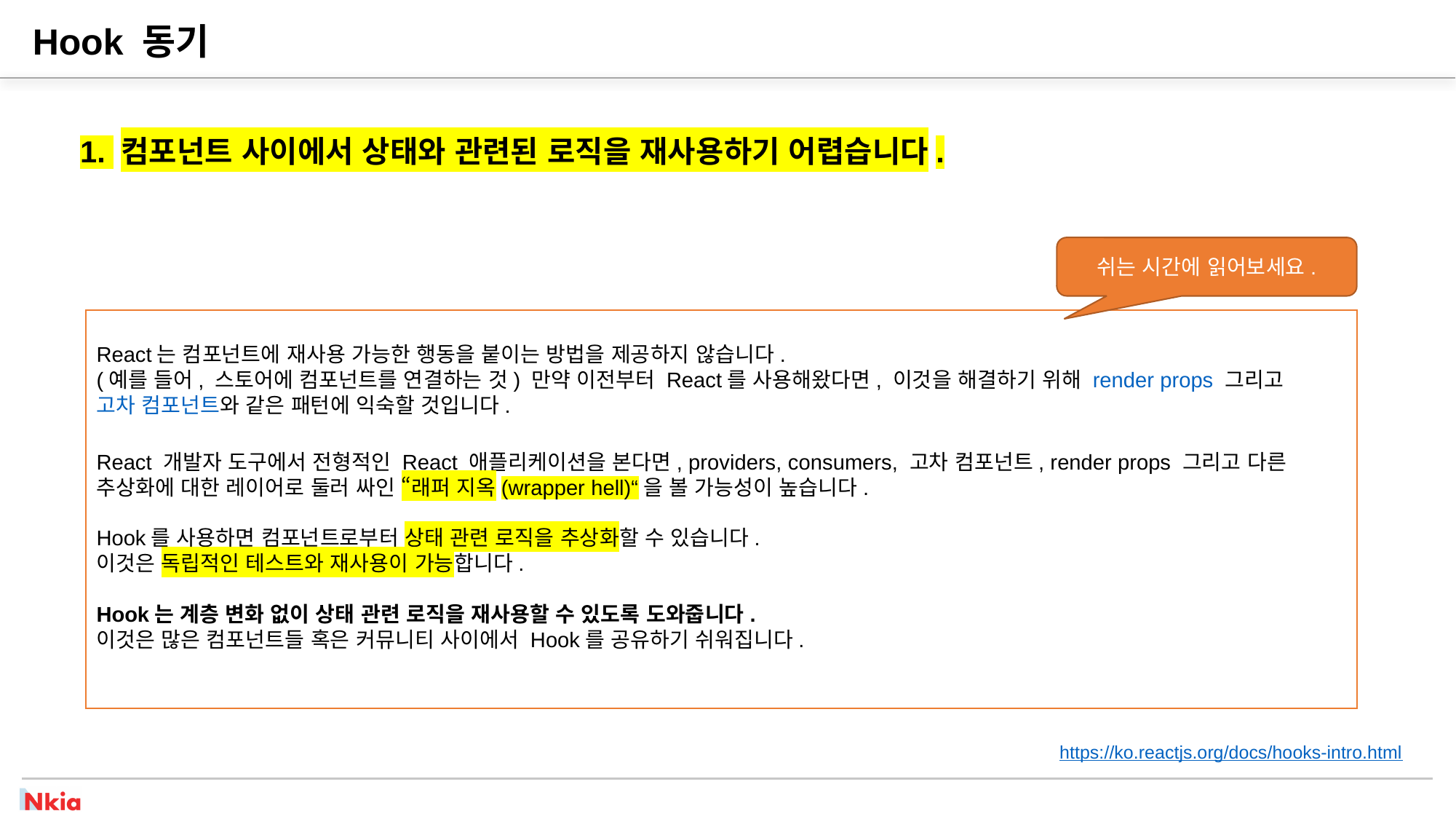

# Hook 동기
1. 컴포넌트 사이에서 상태와 관련된 로직을 재사용하기 어렵습니다.
쉬는 시간에 읽어보세요.

React는 컴포넌트에 재사용 가능한 행동을 붙이는 방법을 제공하지 않습니다.
(예를 들어, 스토어에 컴포넌트를 연결하는 것) 만약 이전부터 React를 사용해왔다면, 이것을 해결하기 위해 render props 그리고 고차 컴포넌트와 같은 패턴에 익숙할 것입니다.

React 개발자 도구에서 전형적인 React 애플리케이션을 본다면, providers, consumers, 고차 컴포넌트, render props 그리고 다른 추상화에 대한 레이어로 둘러 싸인 “래퍼 지옥(wrapper hell)“을 볼 가능성이 높습니다.

Hook를 사용하면 컴포넌트로부터 상태 관련 로직을 추상화할 수 있습니다.
이것은 독립적인 테스트와 재사용이 가능합니다.

Hook는 계층 변화 없이 상태 관련 로직을 재사용할 수 있도록 도와줍니다.
이것은 많은 컴포넌트들 혹은 커뮤니티 사이에서 Hook를 공유하기 쉬워집니다.

https://ko.reactjs.org/docs/hooks-intro.html